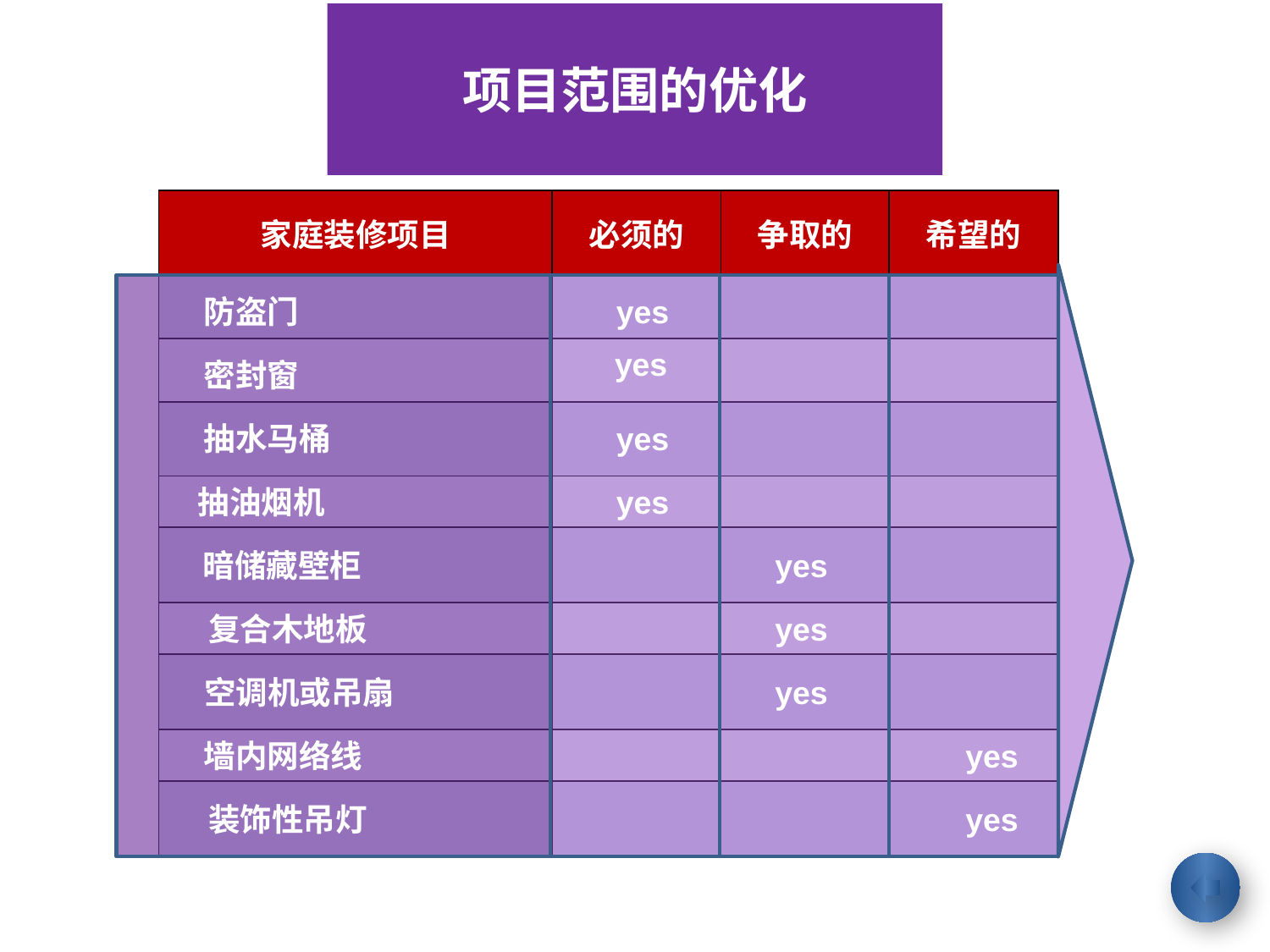

# 项目范围的优化
| 家庭装修项目 | 必须的 | 争取的 | 希望的 |
| --- | --- | --- | --- |
|  |  |  |  |
|  |  |  |  |
|  |  |  |  |
|  |  |  |  |
|  |  |  |  |
|  |  |  |  |
|  |  |  |  |
|  |  |  |  |
|  |  |  |  |

yes
yes

防盗门
密封窗
抽水马桶
抽油烟机
暗储藏壁柜
复合木地板
空调机或吊扇
墙内网络线
装饰性吊灯

yes
yes
yes
yes

yes
yes
yes